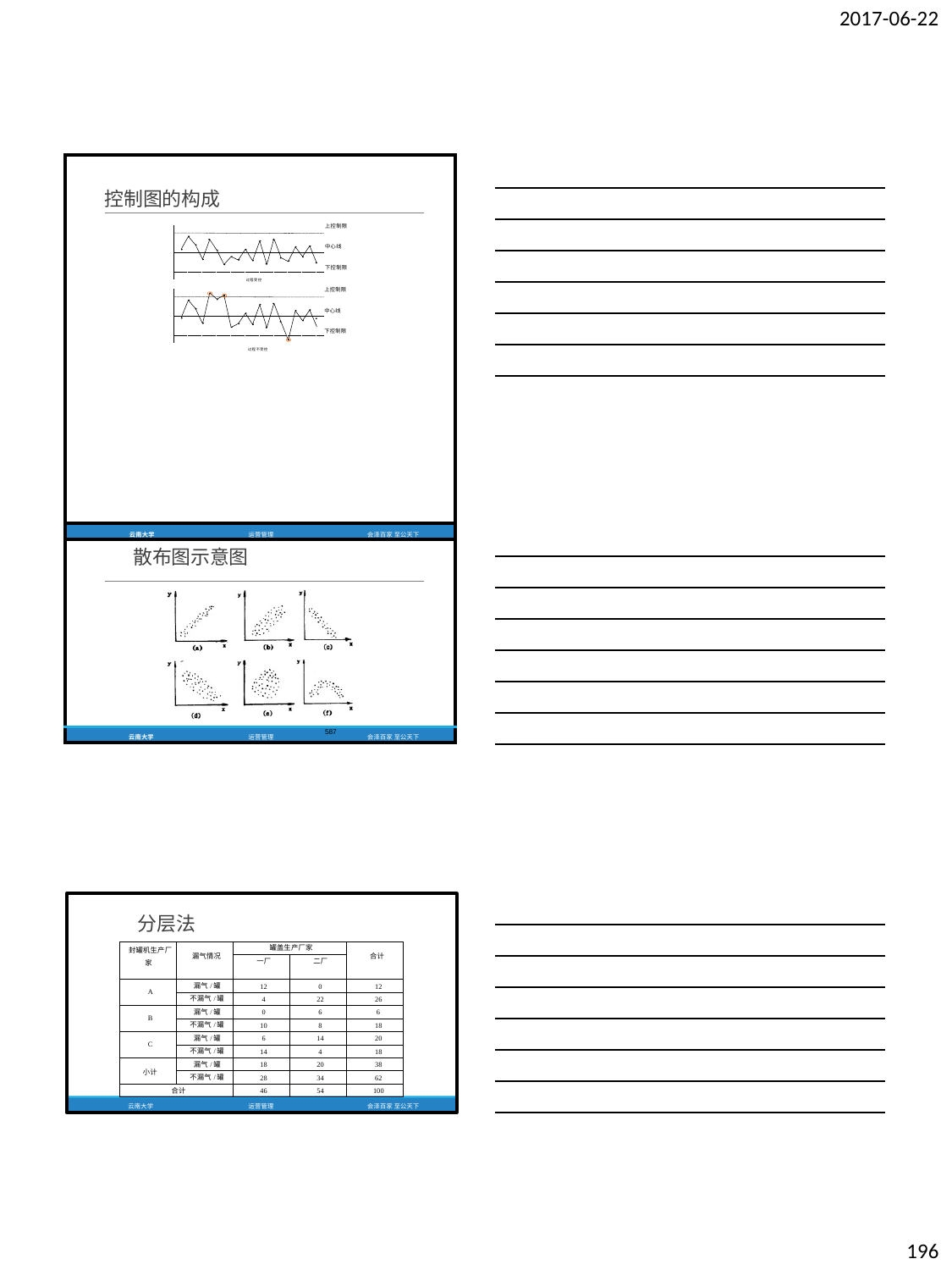

2017-06-22
| 控制图的构成 | 过程受控 过程不受控 |  |  |
| --- | --- | --- | --- |
|  |  | 上控制限 |  |
|  |  | 中心线 |  |
|  |  | 下控制限 |  |
|  |  | 上控制限 |  |
|  |  | 中心线 |  |
|  |  | 下控制限 |  |
| 云南大学 | 运营管理 |  | 会泽百家 至公天下 |

| 散布图示意图 |  |  |  |
| --- | --- | --- | --- |
| 云南大学 | 运营管理 | 587 | 会泽百家 至公天下 |

分层法

| 封罐机生产厂 家 | 漏气情况 | 罐盖生产厂家 |  | 合计 |
| --- | --- | --- | --- | --- |
|  |  | 一厂 | 二厂 |  |
| A | 漏气/罐 | 12 | 0 | 12 |
|  | 不漏气/罐 | 4 | 22 | 26 |
| B | 漏气/罐 | 0 | 6 | 6 |
|  | 不漏气/罐 | 10 | 8 | 18 |
| C | 漏气/罐 | 6 | 14 | 20 |
|  | 不漏气/罐 | 14 | 4 | 18 |
| 小计 | 漏气/罐 | 18 | 20 | 38 |
|  | 不漏气/罐 | 28 | 34 | 62 |
| 合计 |  | 46 | 54 | 100 |

云南大学
运营管理
会泽百家 至公天下

196